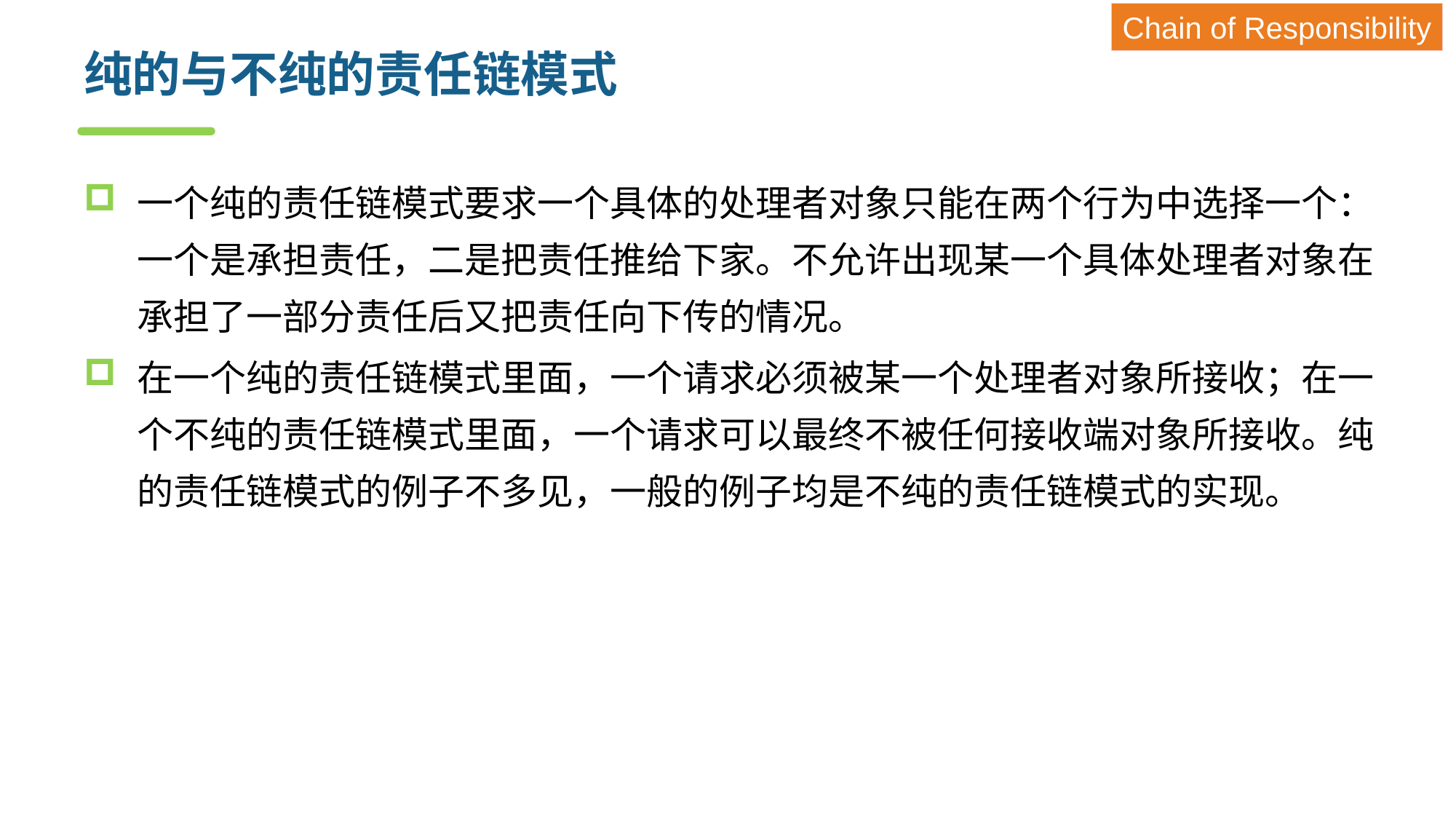

Chain of Responsibility
# 纯的与不纯的责任链模式
一个纯的责任链模式要求一个具体的处理者对象只能在两个行为中选择一个：一个是承担责任，二是把责任推给下家。不允许出现某一个具体处理者对象在承担了一部分责任后又把责任向下传的情况。
在一个纯的责任链模式里面，一个请求必须被某一个处理者对象所接收；在一个不纯的责任链模式里面，一个请求可以最终不被任何接收端对象所接收。纯的责任链模式的例子不多见，一般的例子均是不纯的责任链模式的实现。
176